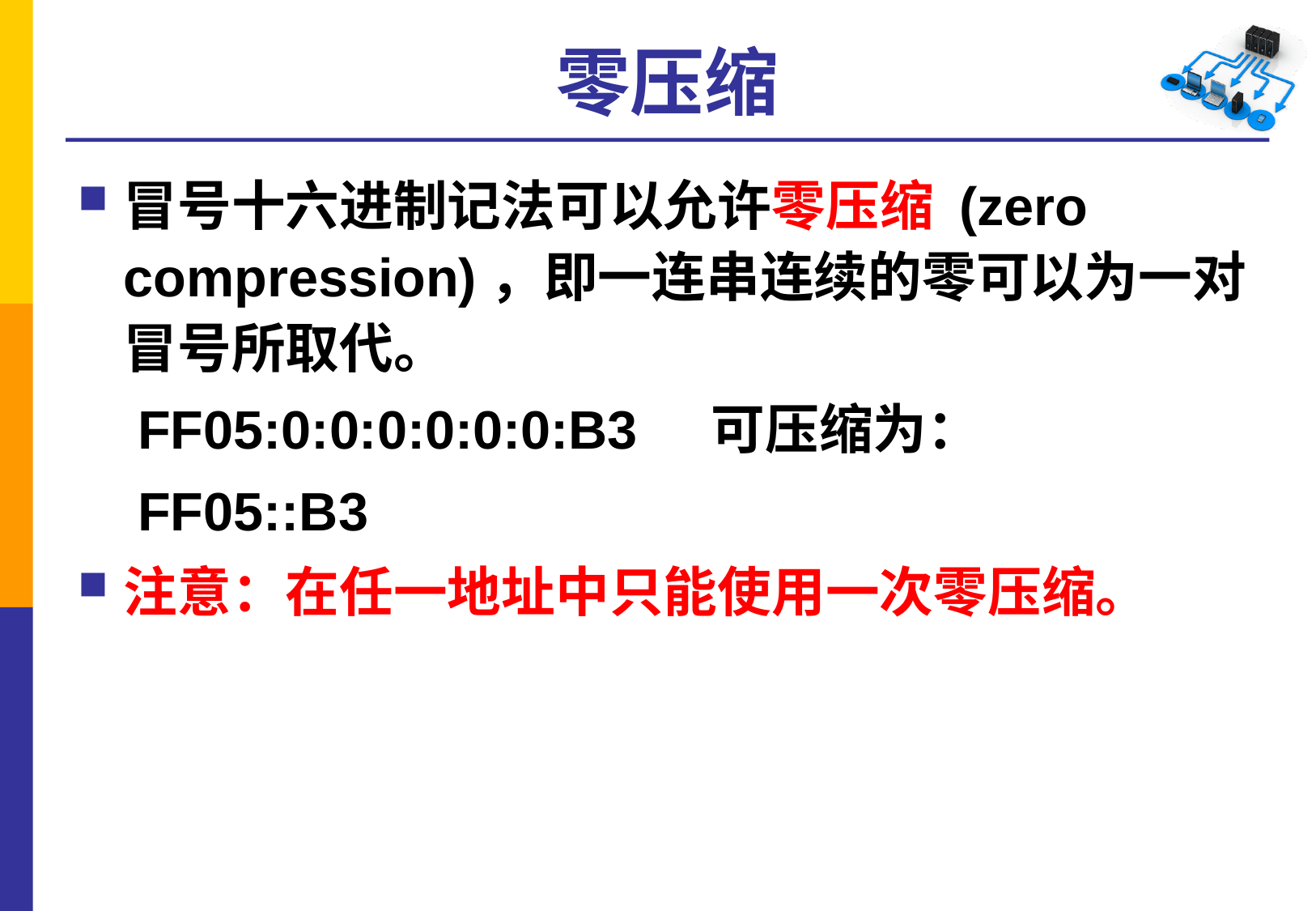

# 零压缩
冒号十六进制记法可以允许零压缩 (zero compression)，即一连串连续的零可以为一对冒号所取代。
    FF05:0:0:0:0:0:0:B3    可压缩为：
    FF05::B3
注意：在任一地址中只能使用一次零压缩。